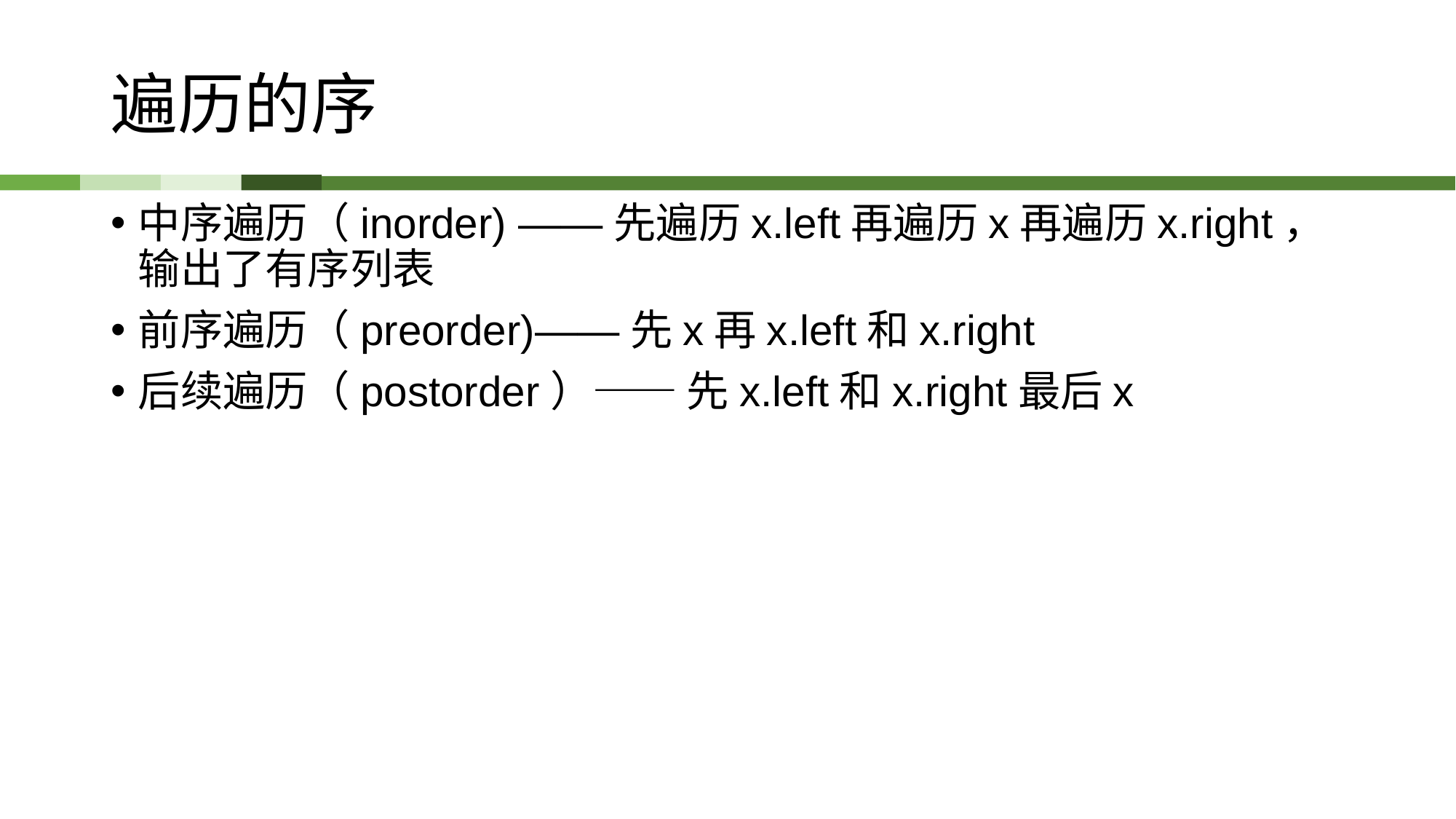

# 遍历的序
中序遍历（inorder) ——先遍历x.left再遍历x再遍历x.right，输出了有序列表
前序遍历（preorder)——先x再x.left和x.right
后续遍历（postorder）—— 先x.left和x.right最后x